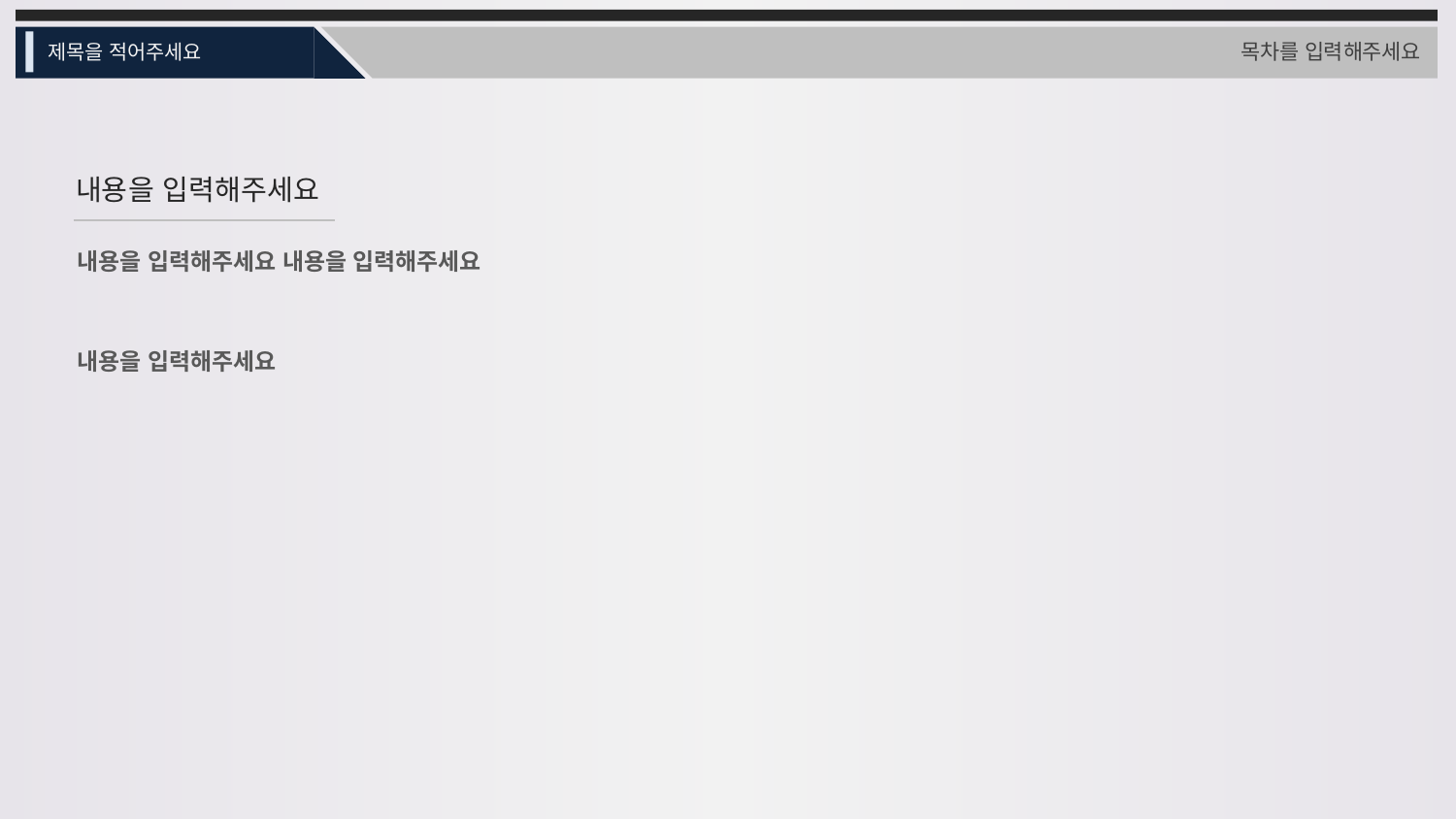

목차를 입력해주세요
제목을 적어주세요
내용을 입력해주세요
내용을 입력해주세요 내용을 입력해주세요
내용을 입력해주세요